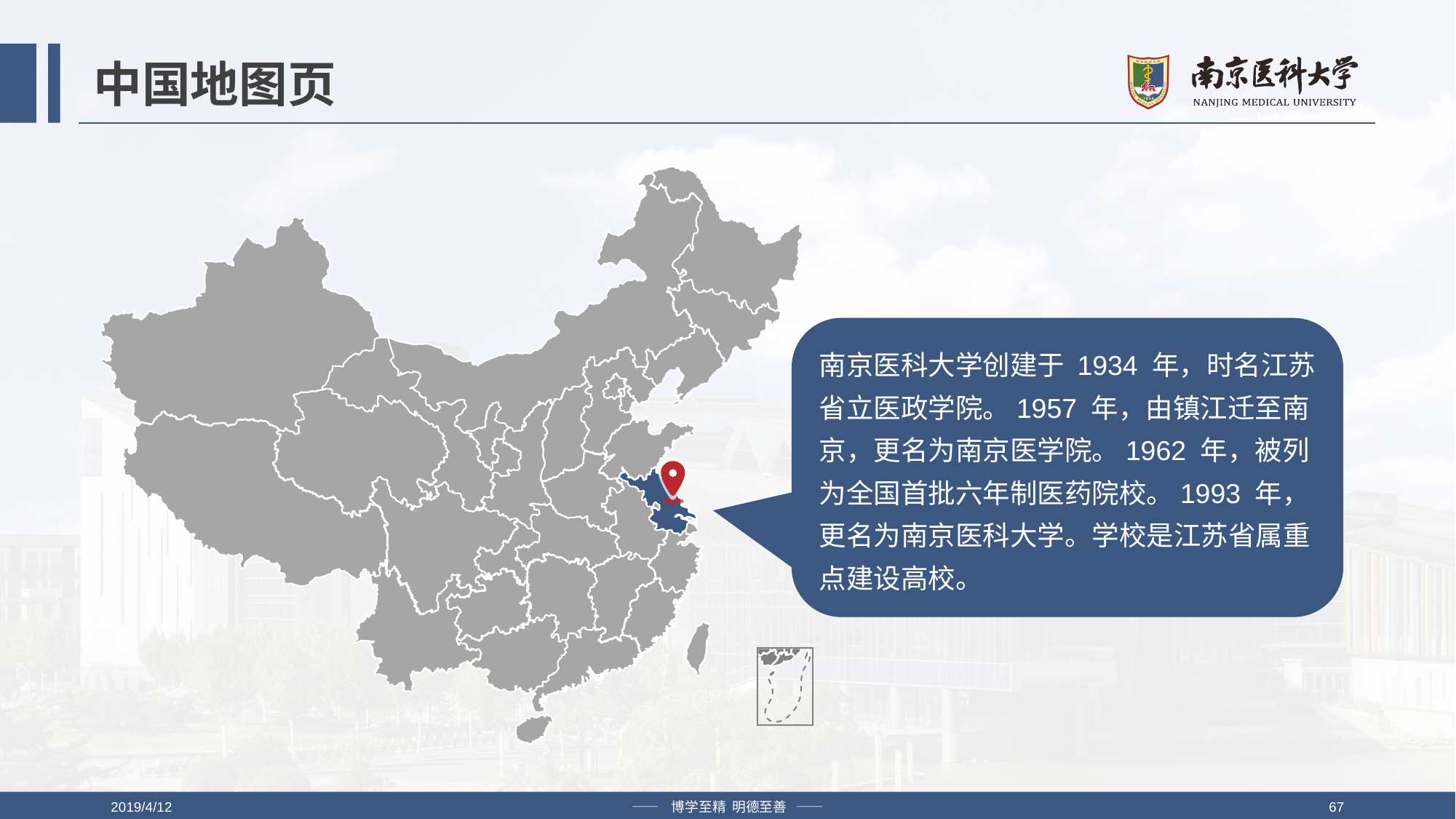

# 中国地图页

南京医科大学创建于 1934 年，时名江苏省立医政学院。1957 年，由镇江迁至南京，更名为南京医学院。1962 年，被列为全国首批六年制医药院校。1993 年，更名为南京医科大学。学校是江苏省属重点建设高校。

2019/4/12
——   博学至精  明德至善   ——
67